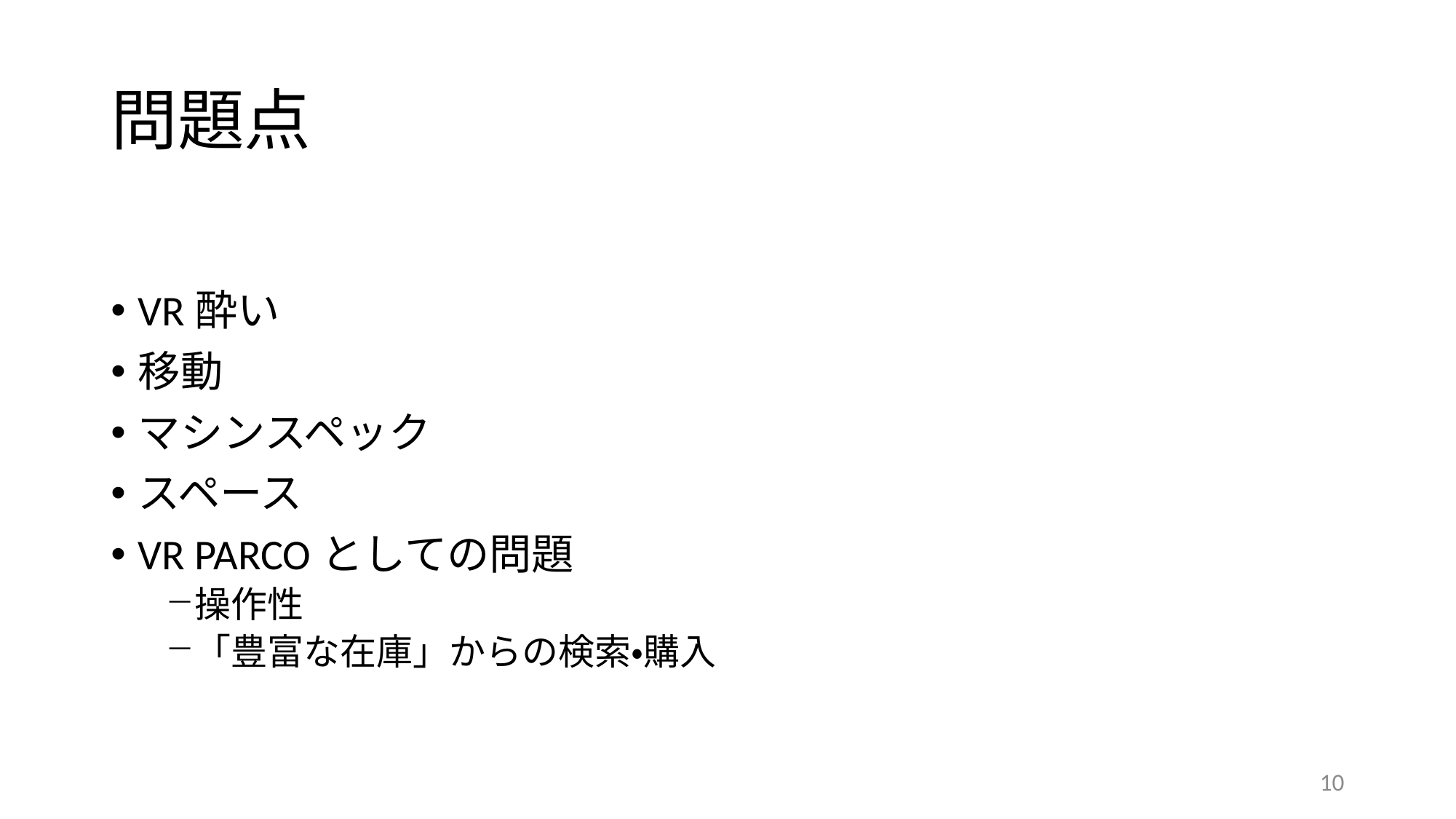

# 問題点

VR酔い
移動
マシンスペック
スペース
VR PARCOとしての問題
操作性
「豊富な在庫」からの検索・購入
10